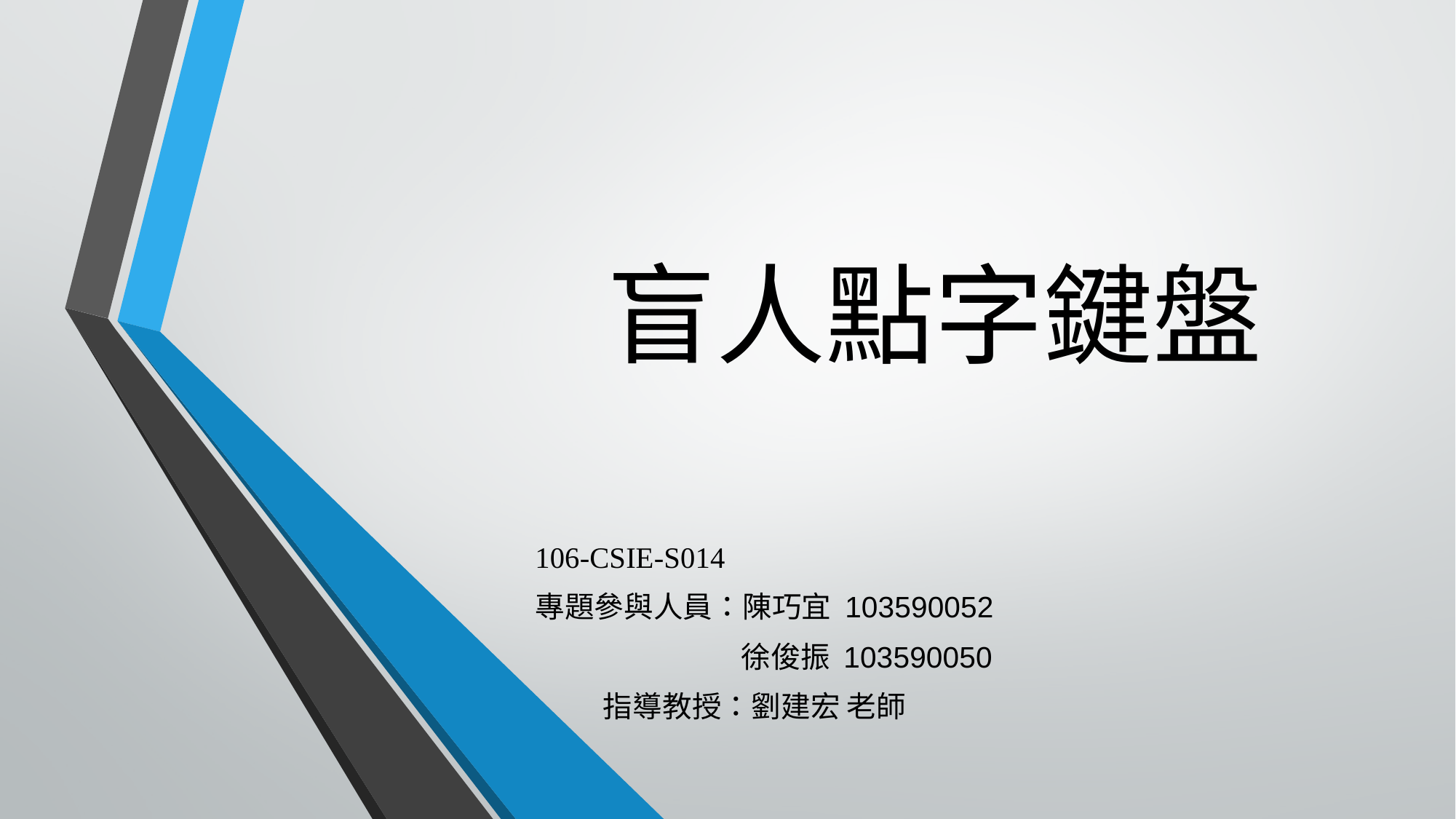

# 盲人點字鍵盤
106-CSIE-S014
專題參與人員：陳巧宜 103590052
徐俊振 103590050
指導教授：劉建宏 老師